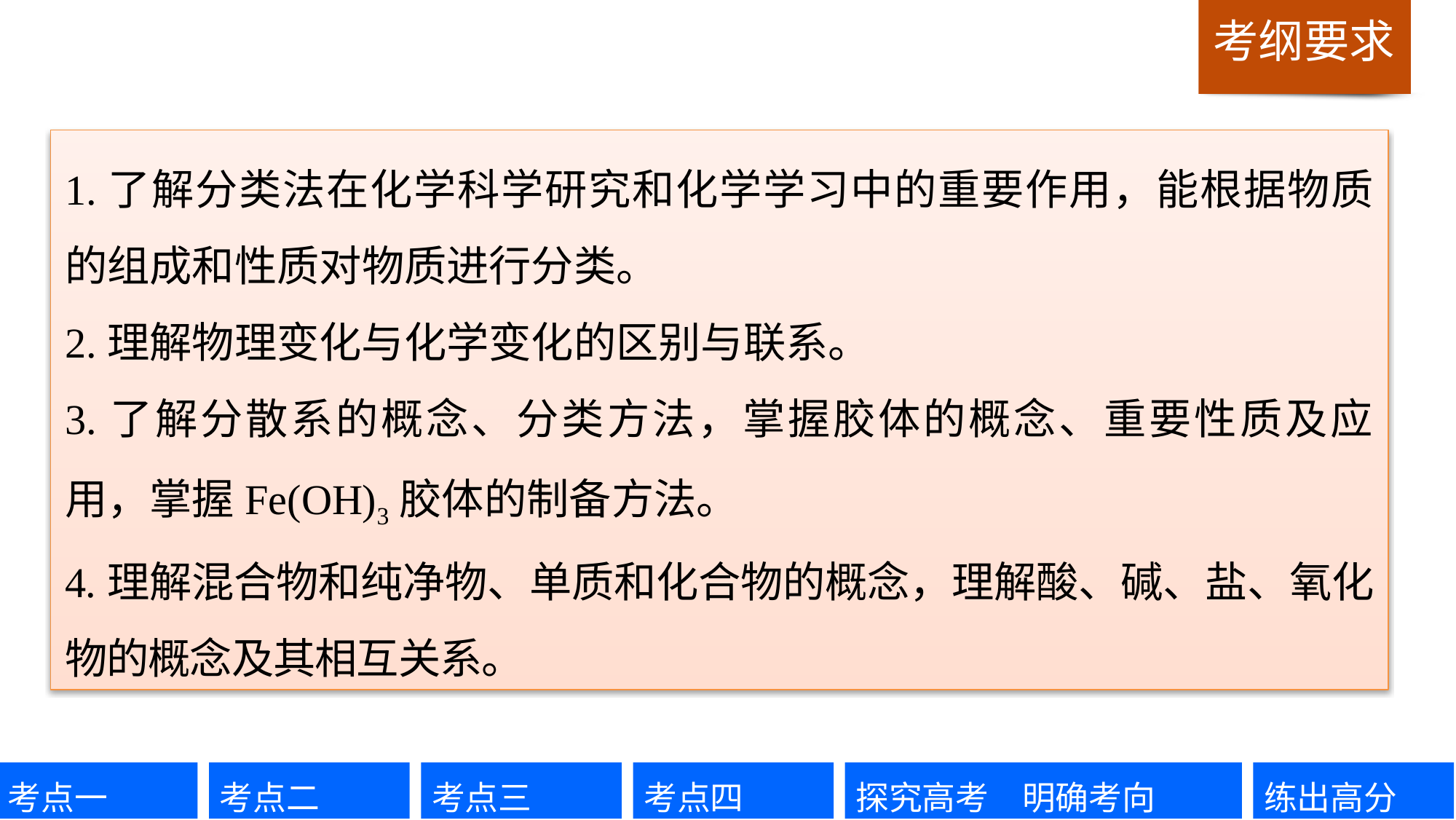

1.了解分类法在化学科学研究和化学学习中的重要作用，能根据物质的组成和性质对物质进行分类。
2.理解物理变化与化学变化的区别与联系。
3.了解分散系的概念、分类方法，掌握胶体的概念、重要性质及应用，掌握Fe(OH)3胶体的制备方法。
4.理解混合物和纯净物、单质和化合物的概念，理解酸、碱、盐、氧化物的概念及其相互关系。
考点一
考点二
考点三
考点四
探究高考　明确考向
练出高分